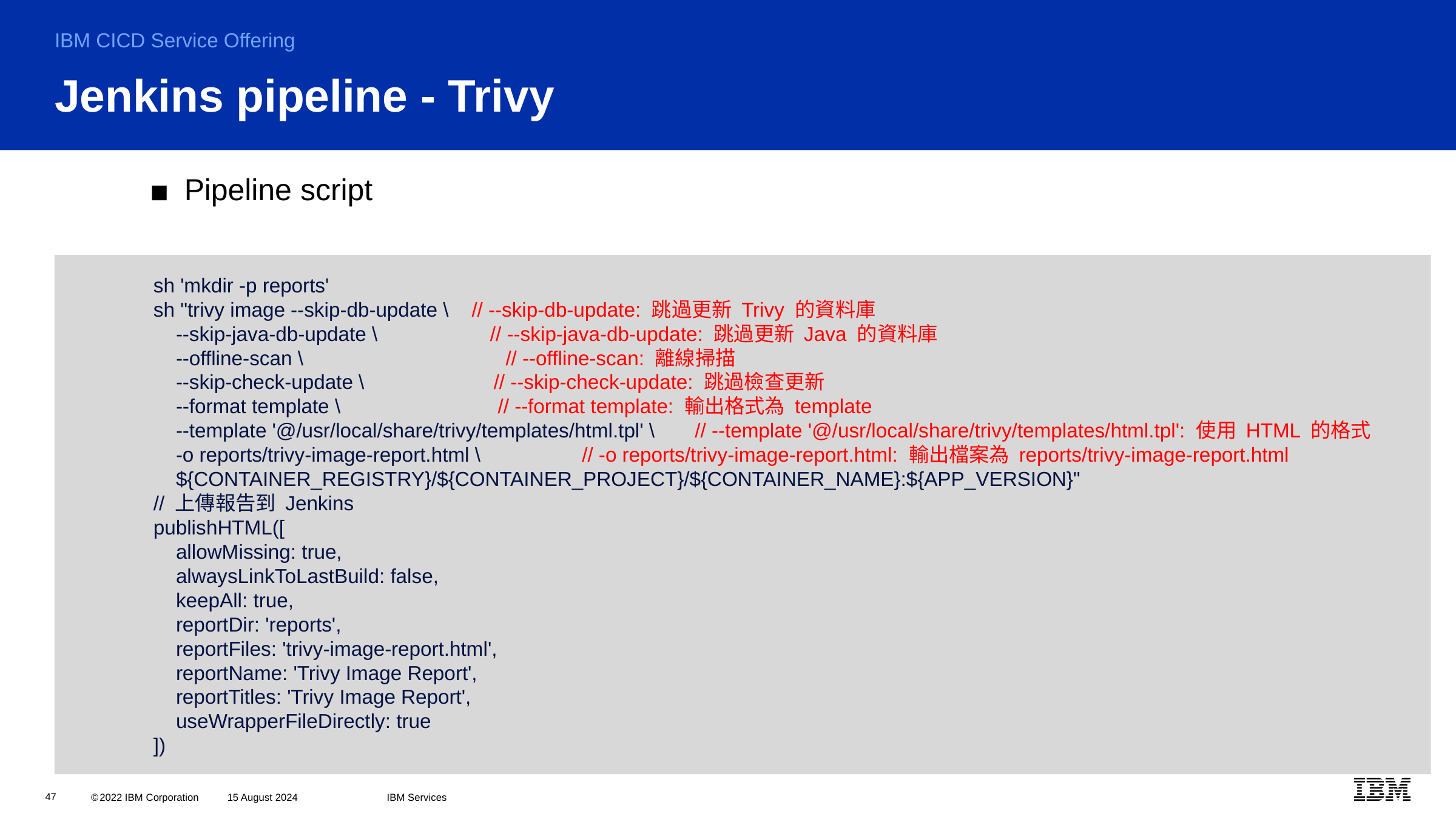

IBM CICD Service Offering
# Jenkins pipeline - Trivy
Pipeline script

                sh 'mkdir -p reports'
                sh "trivy image --skip-db-update \    // --skip-db-update: 跳過更新 Trivy 的資料庫
                    --skip-java-db-update \                    // --skip-java-db-update: 跳過更新 Java 的資料庫
                    --offline-scan \                                    // --offline-scan: 離線掃描
                    --skip-check-update \                       // --skip-check-update: 跳過檢查更新
                    --format template \                            // --format template: 輸出格式為 template
                    --template '@/usr/local/share/trivy/templates/html.tpl' \       // --template '@/usr/local/share/trivy/templates/html.tpl': 使用 HTML 的格式
                    -o reports/trivy-image-report.html \                  // -o reports/trivy-image-report.html: 輸出檔案為 reports/trivy-image-report.html
                    ${CONTAINER_REGISTRY}/${CONTAINER_PROJECT}/${CONTAINER_NAME}:${APP_VERSION}"
                // 上傳報告到 Jenkins
                publishHTML([
                    allowMissing: true,
                    alwaysLinkToLastBuild: false,
                    keepAll: true,
                    reportDir: 'reports',
                    reportFiles: 'trivy-image-report.html',
                    reportName: 'Trivy Image Report',
                    reportTitles: 'Trivy Image Report',
                    useWrapperFileDirectly: true
                ])